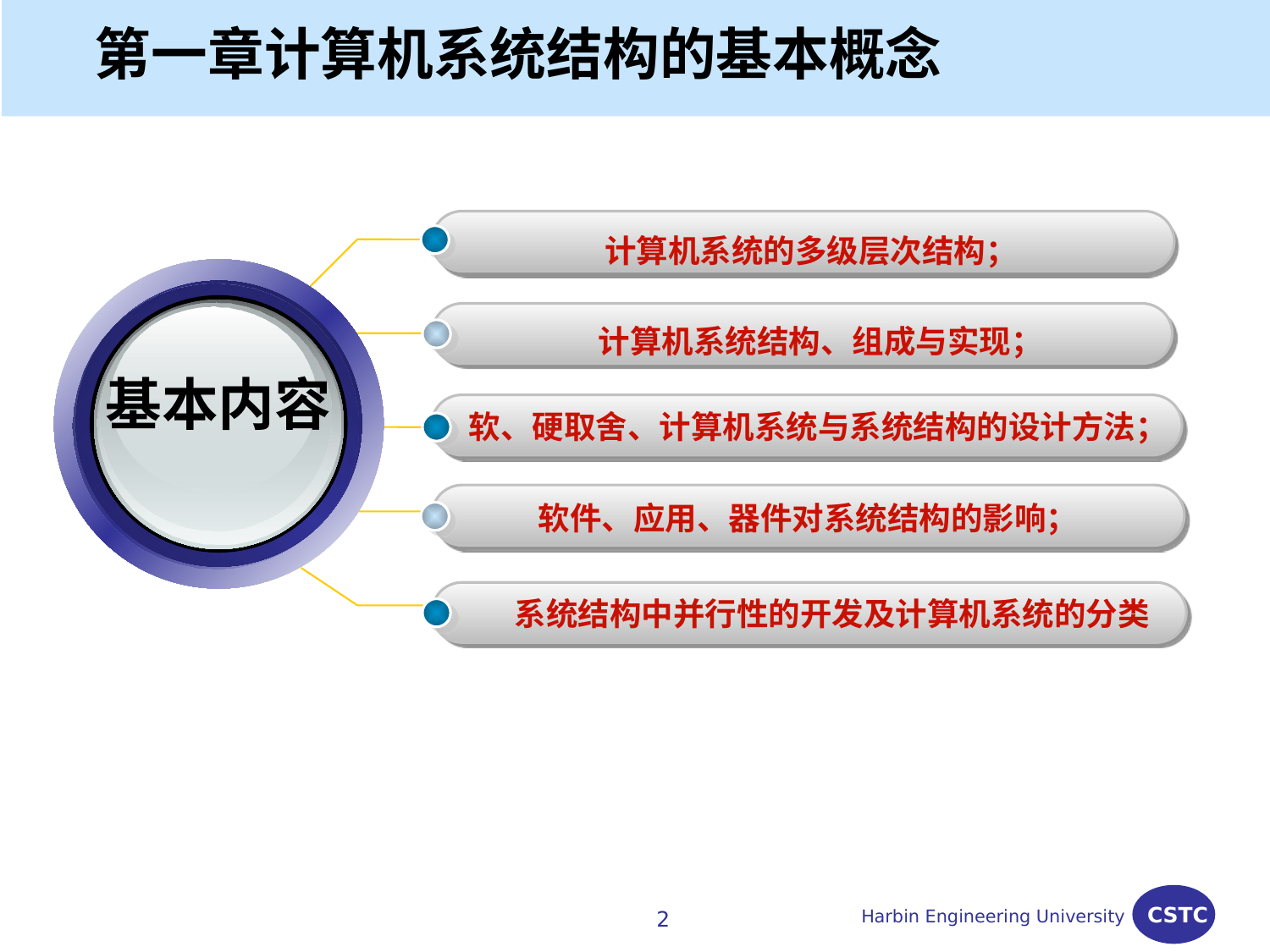

# 第一章计算机系统结构的基本概念

计算机系统的多级层次结构；

基本内容

计算机系统结构、组成与实现；

软、硬取舍、计算机系统与系统结构的设计方法；

软件、应用、器件对系统结构的影响；

系统结构中并行性的开发及计算机系统的分类

2
Harbin Engineering University